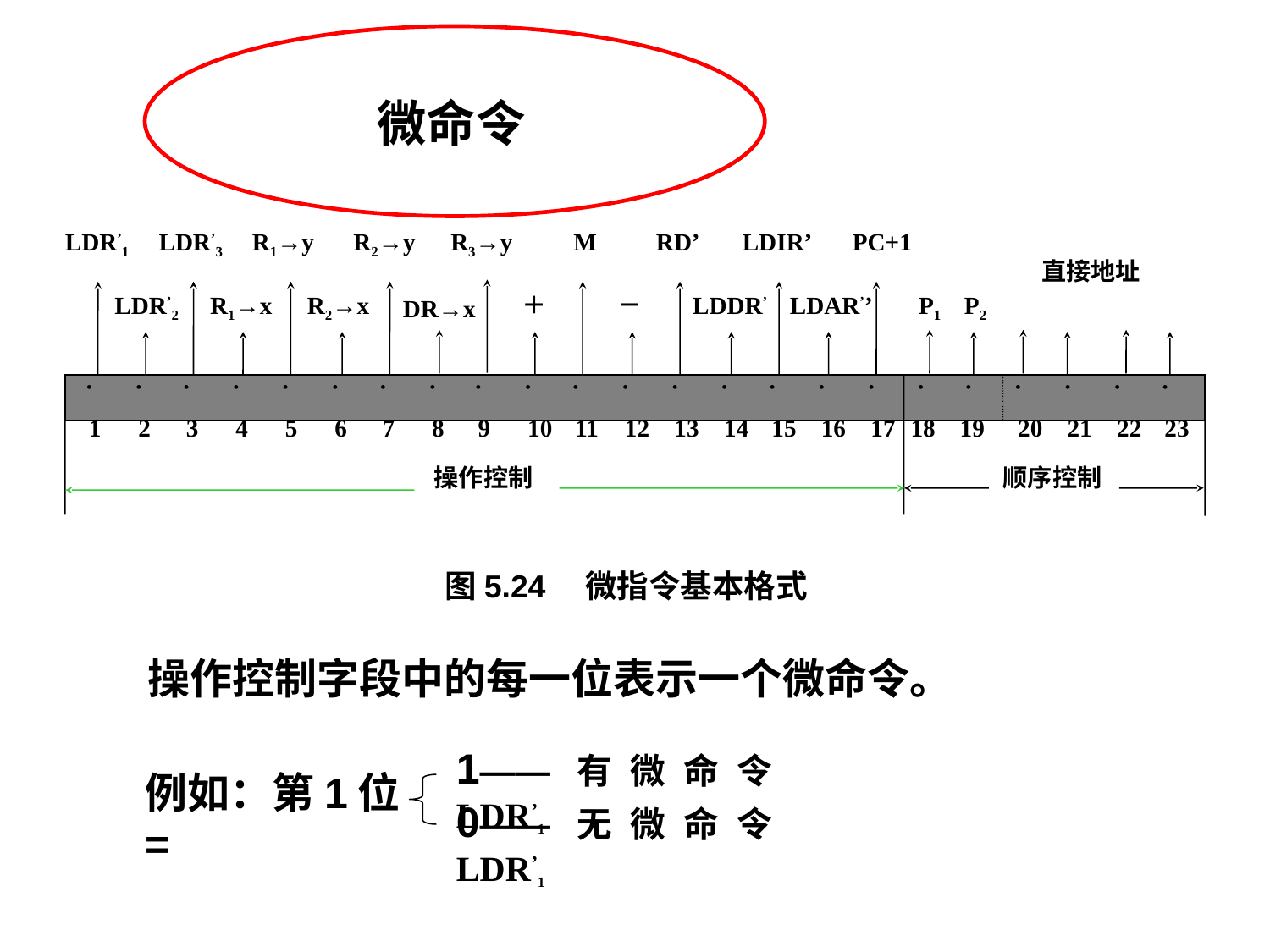

微命令
LDR’1
LDR’3
R1→y
R2→y
R3→y
M
RD’
LDIR’
PC+1
直接地址

LDR’2
R1→x
R2→x
＋
－
LDDR’
LDAR’’
P1
P2
DR→x

·
·
·
·
·
·
·
·
·
·
·
·
·
·
·
·
·
·
·
·
·
·
·

1
2
3
4
5
6
7
8
9
10
11
12
13
14
15
16
17
18
19
20
21
22
23

操作控制
顺序控制

图5.24　微指令基本格式
操作控制字段中的每一位表示一个微命令。

1——有微命令LDR’1
例如：第1位=

0——无微命令LDR’1